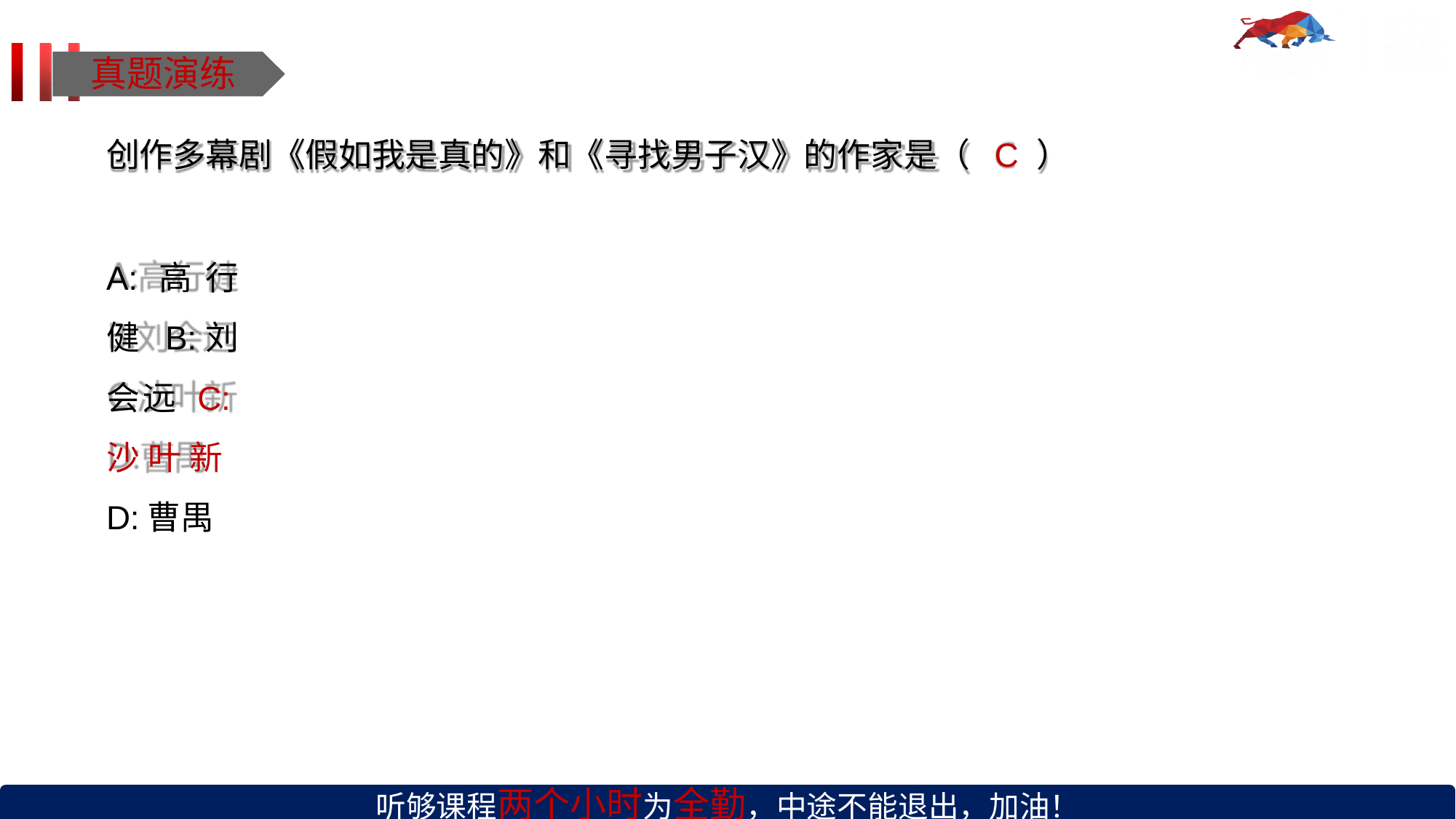

# 真题演练

创作多幕剧《假如我是真的》和《寻找男子汉》的作家是（	C	）

A:高行健  B:刘会远 C:沙叶新  D:曹禺

听够课程两个小时为全勤，中途不能退出，加油！